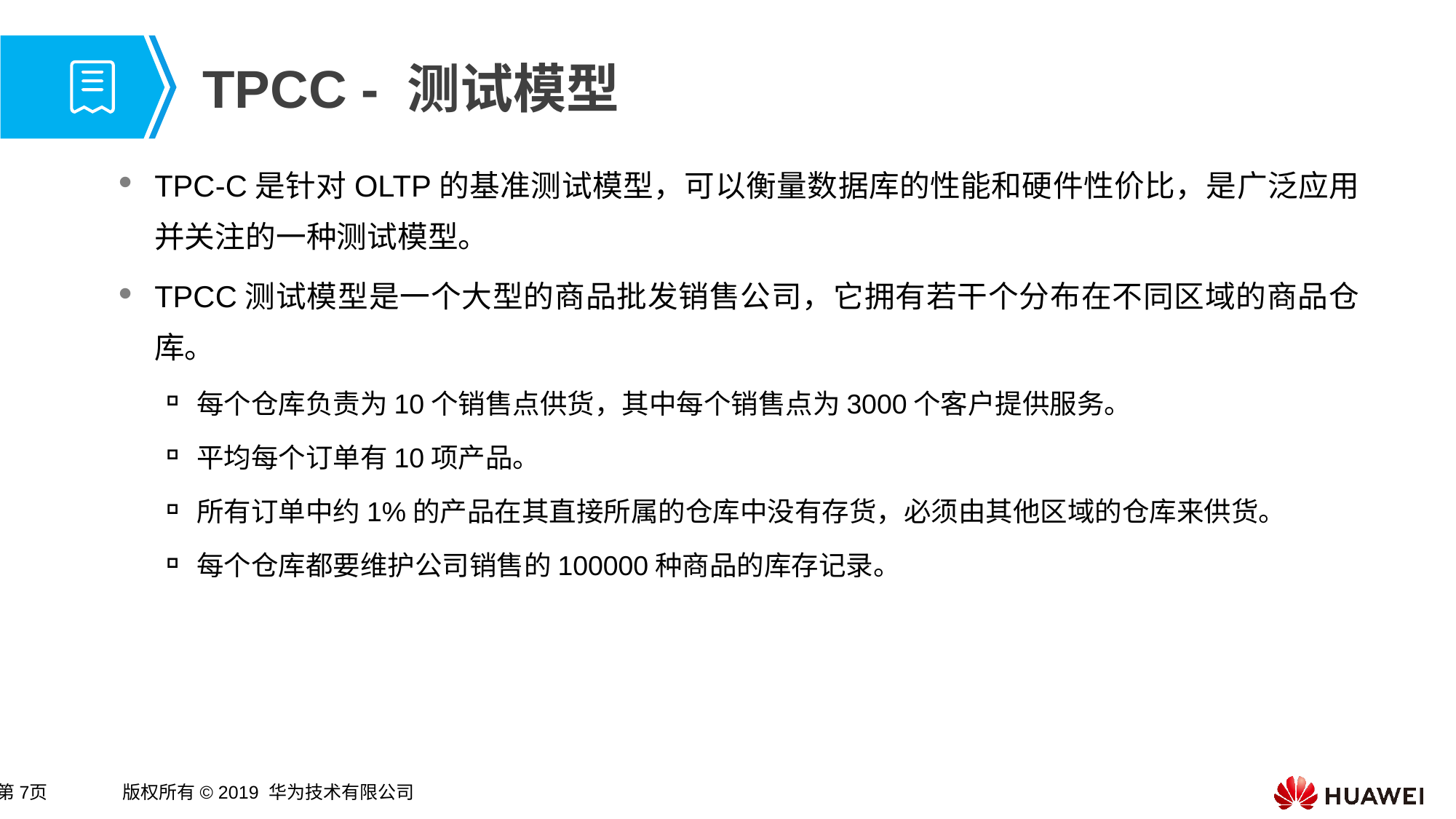

# TPCC - 测试模型
TPC-C是针对OLTP的基准测试模型，可以衡量数据库的性能和硬件性价比，是广泛应用并关注的一种测试模型。
TPCC测试模型是一个大型的商品批发销售公司，它拥有若干个分布在不同区域的商品仓库。
每个仓库负责为10个销售点供货，其中每个销售点为3000个客户提供服务。
平均每个订单有10项产品。
所有订单中约1%的产品在其直接所属的仓库中没有存货，必须由其他区域的仓库来供货。
每个仓库都要维护公司销售的100000种商品的库存记录。